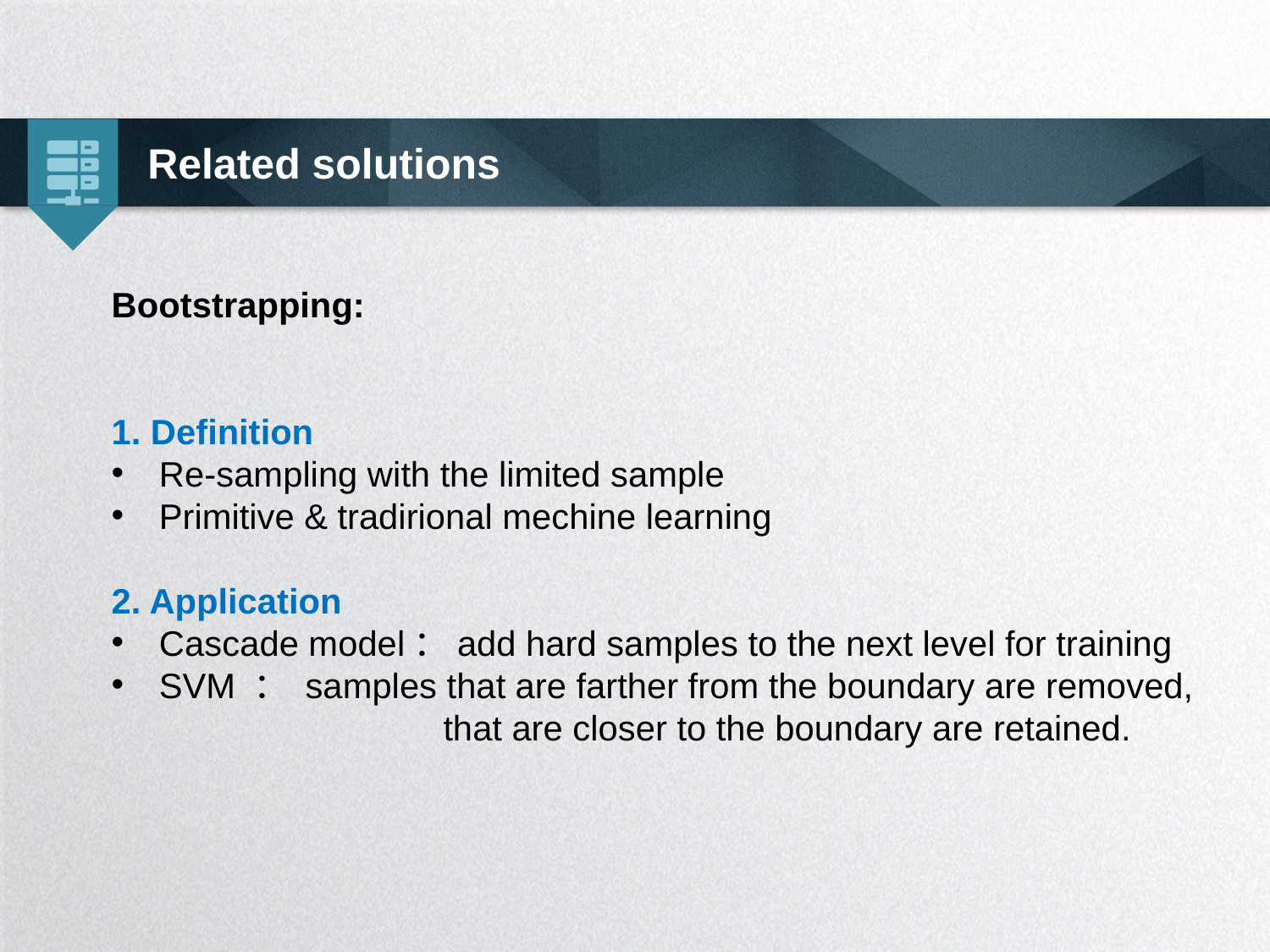

Related solutions
Bootstrapping:

1. Definition
Re-sampling with the limited sample
Primitive & tradirional mechine learning

2. Application
Cascade model：add hard samples to the next level for training
SVM ： samples that are farther from the boundary are removed,
		        that are closer to the boundary are retained.

延时符